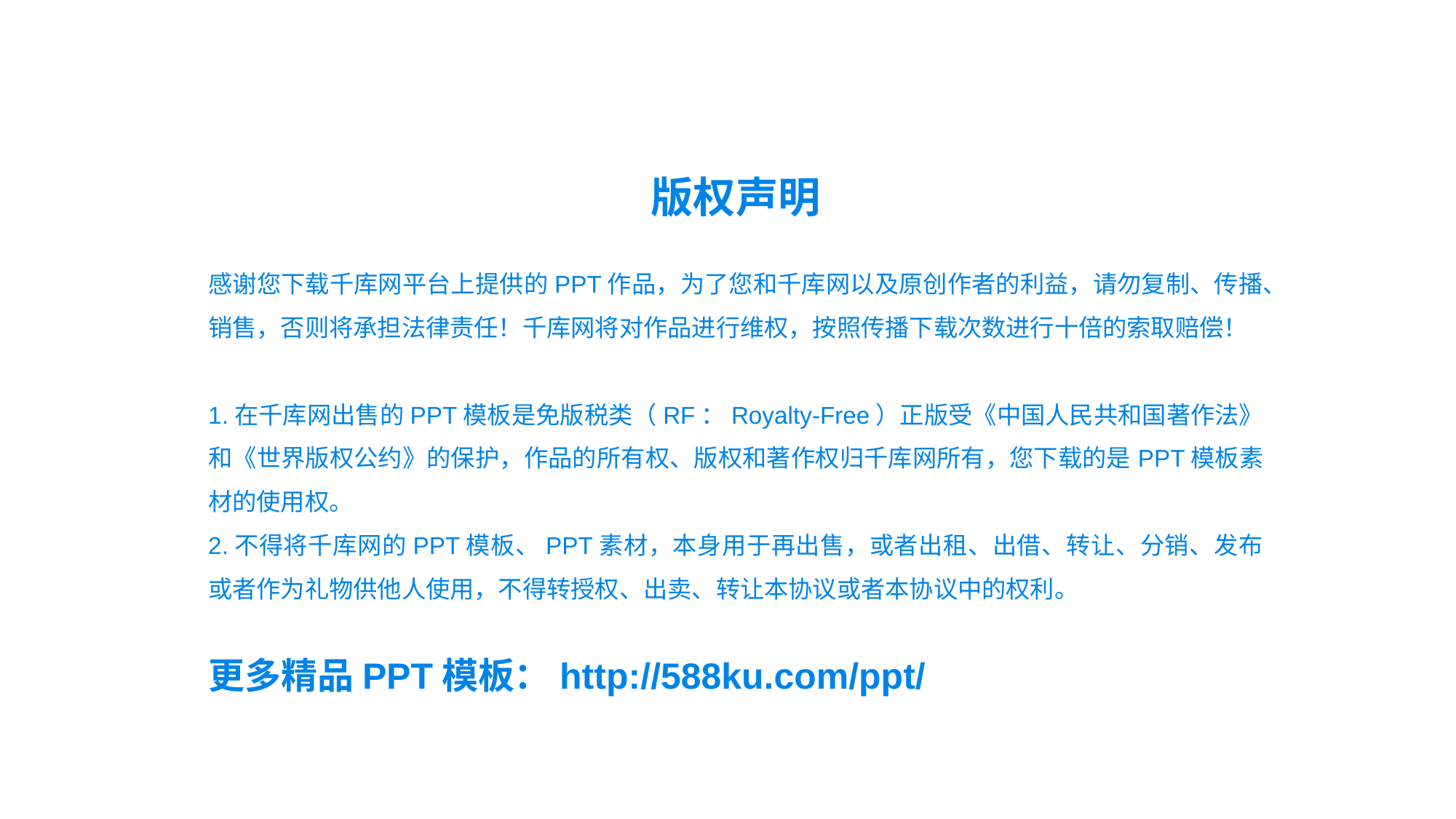

版权声明

感谢您下载千库网平台上提供的PPT作品，为了您和千库网以及原创作者的利益，请勿复制、传播、销售，否则将承担法律责任！千库网将对作品进行维权，按照传播下载次数进行十倍的索取赔偿！

1.在千库网出售的PPT模板是免版税类（RF：Royalty-Free）正版受《中国人民共和国著作法》和《世界版权公约》的保护，作品的所有权、版权和著作权归千库网所有，您下载的是PPT模板素材的使用权。
2.不得将千库网的PPT模板、PPT素材，本身用于再出售，或者出租、出借、转让、分销、发布或者作为礼物供他人使用，不得转授权、出卖、转让本协议或者本协议中的权利。

更多精品PPT模板：http://588ku.com/ppt/